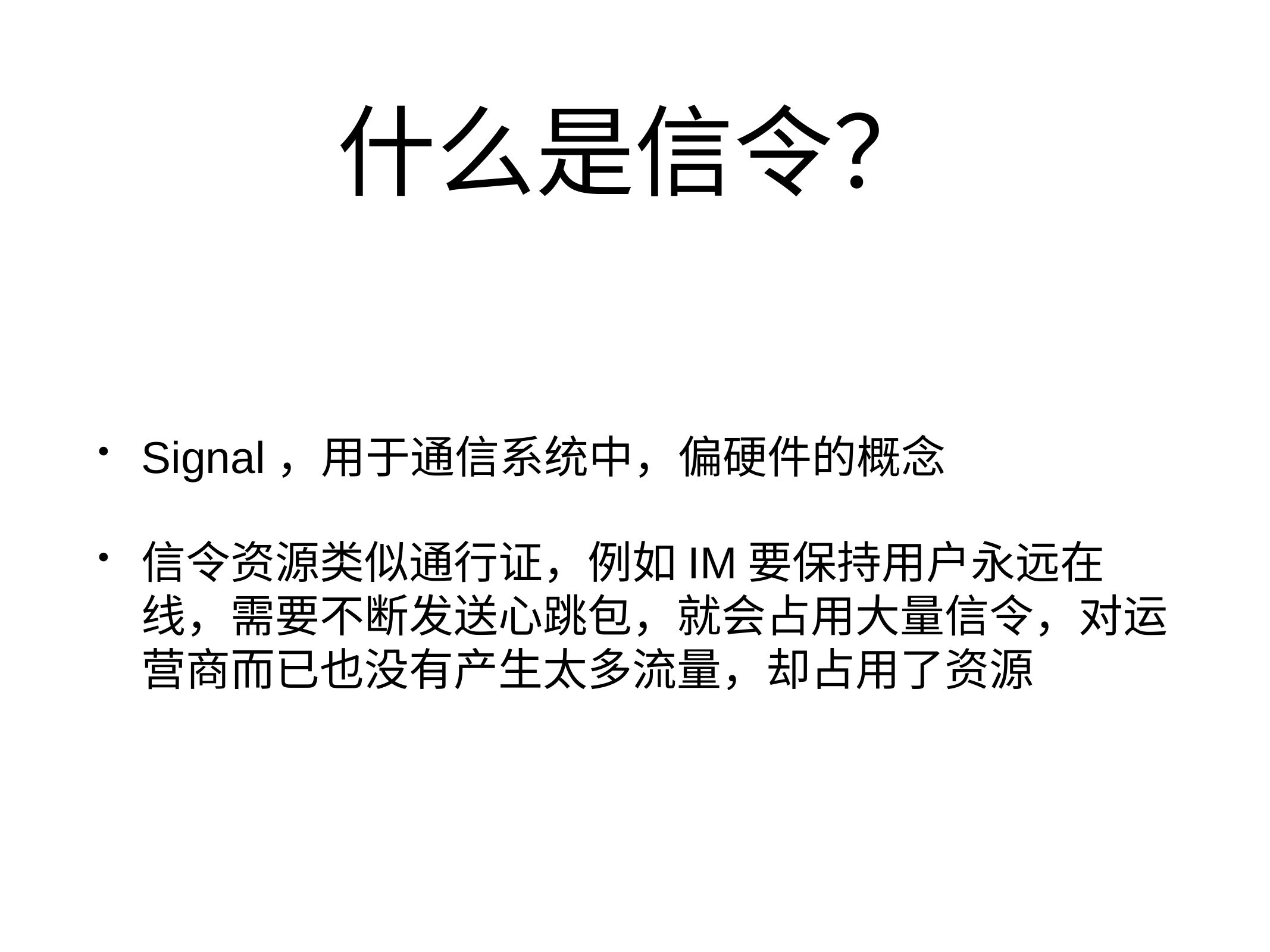

# 什么是信令？
Signal，用于通信系统中，偏硬件的概念
信令资源类似通行证，例如IM要保持用户永远在线，需要不断发送心跳包，就会占用大量信令，对运营商而已也没有产生太多流量，却占用了资源